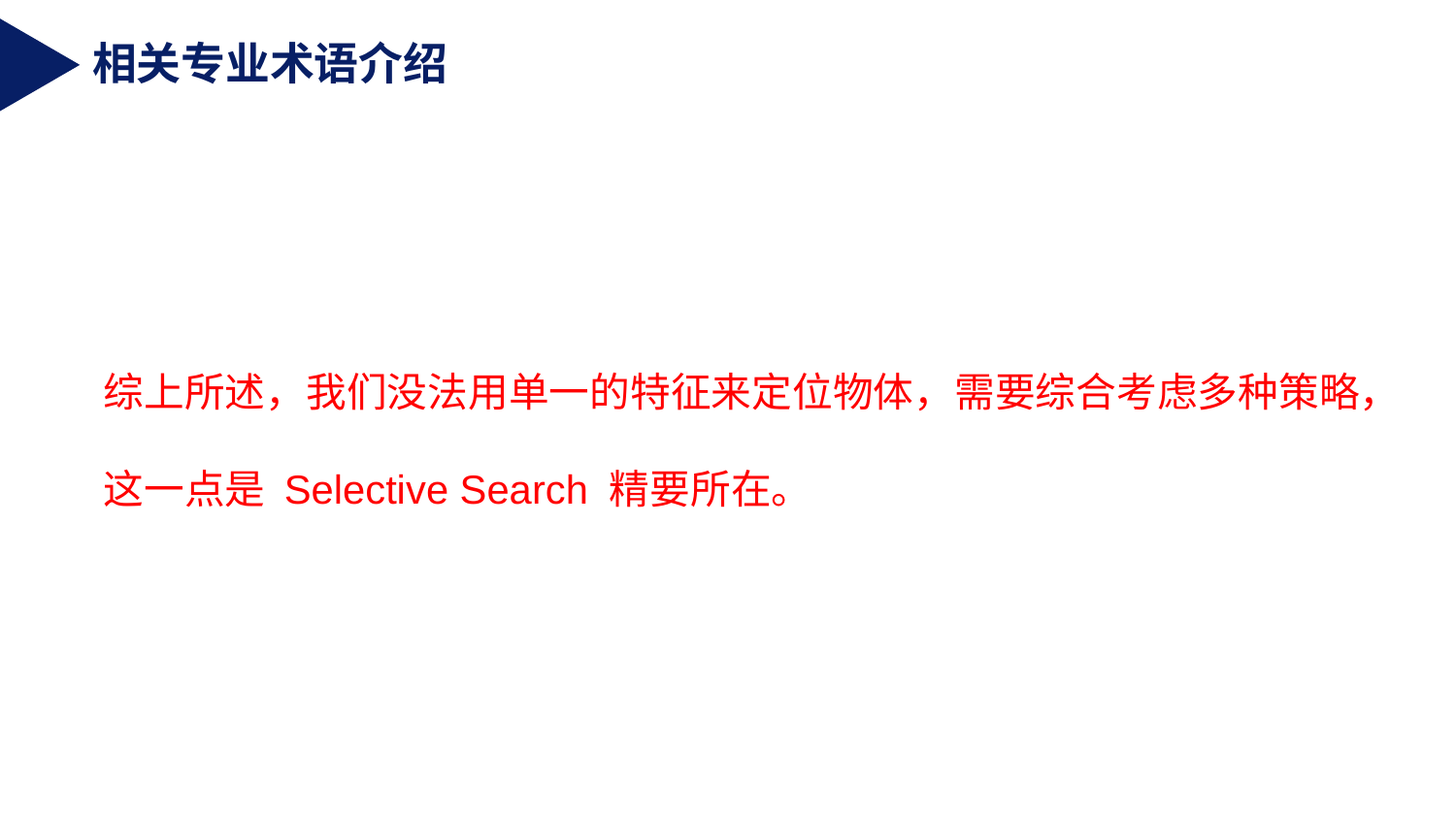

相关专业术语介绍
综上所述，我们没法用单一的特征来定位物体，需要综合考虑多种策略，这一点是 Selective Search 精要所在。